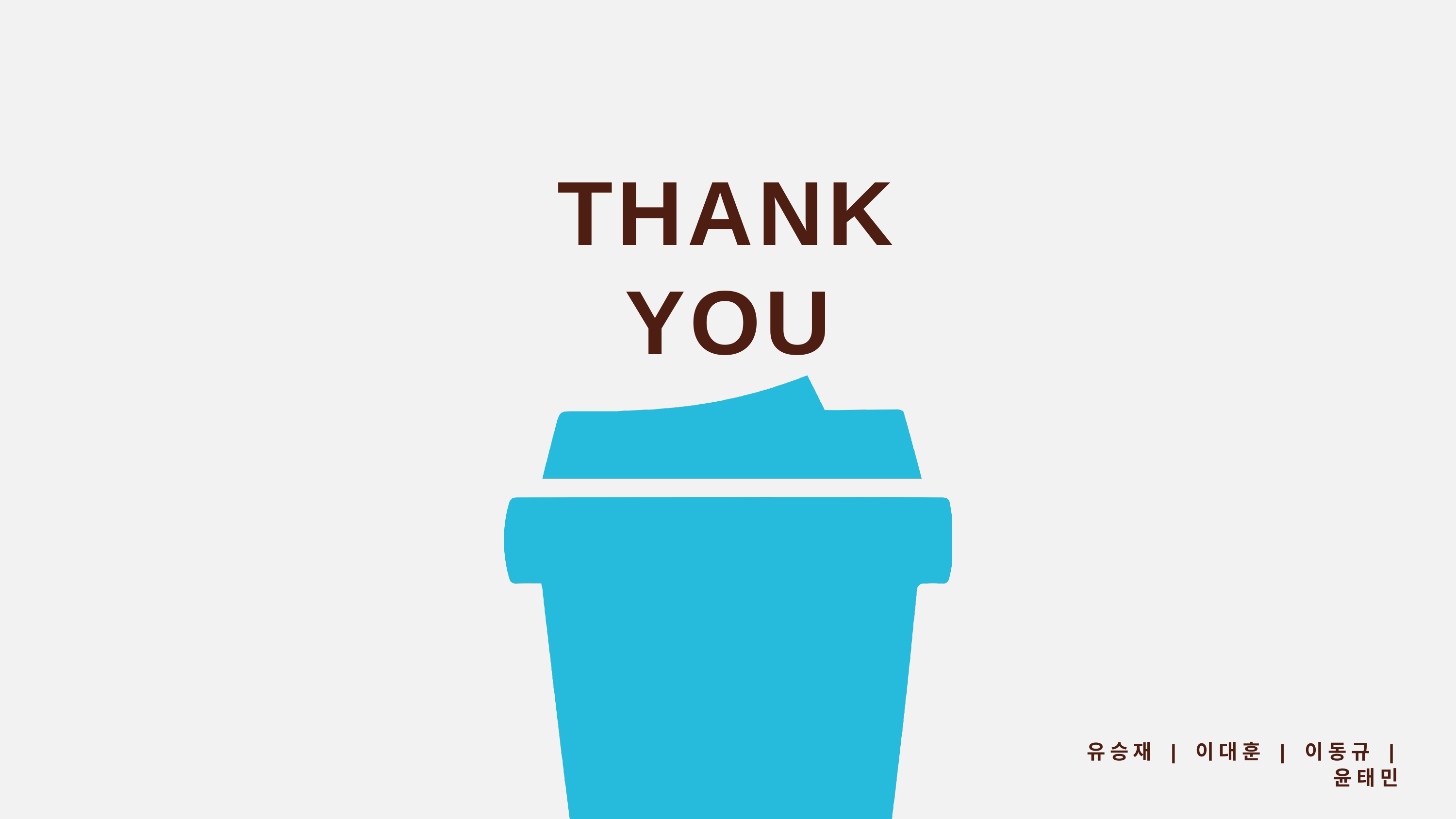

THANK YOU

유승재 | 이대훈 | 이동규 | 윤태민